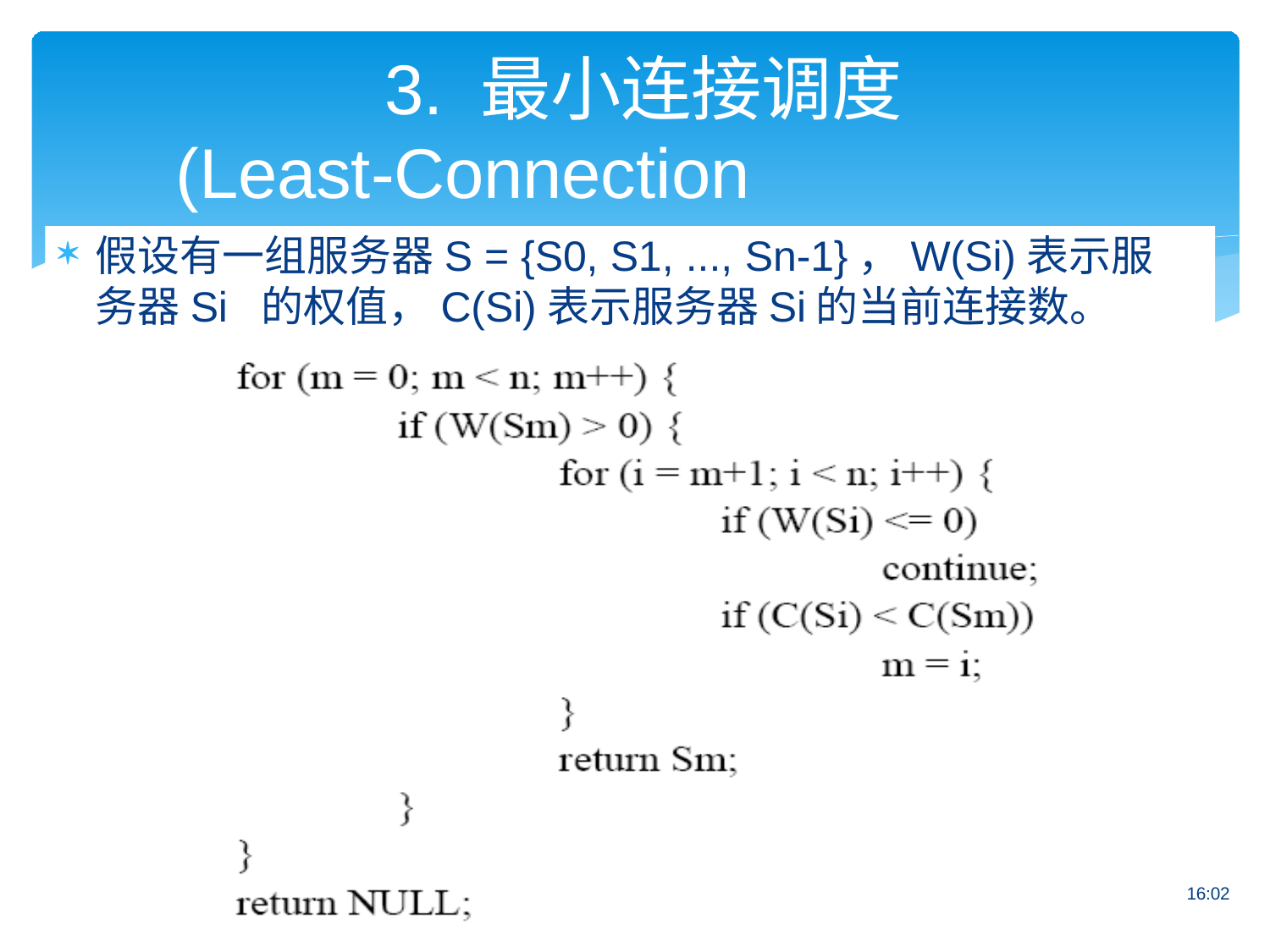

# 3. 最小连接调度
(Least-Connection Scheduling)

假设有一组服务器S = {S0, S1, ..., Sn-1}，W(Si)表示服务器Si  的权值，C(Si)表示服务器Si的当前连接数。

16:02
88